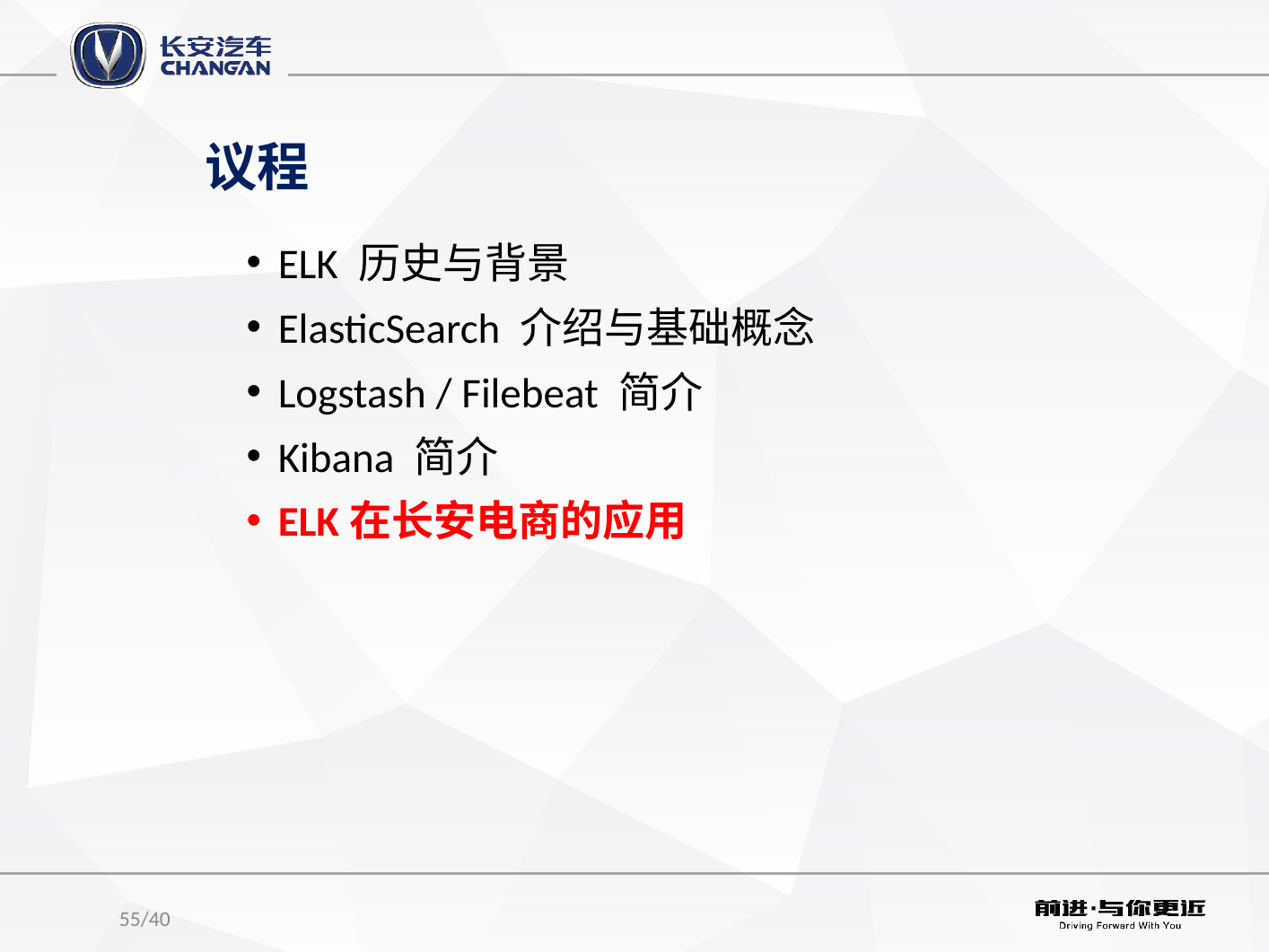

议程
ELK 历史与背景
ElasticSearch 介绍与基础概念
Logstash / Filebeat 简介
Kibana 简介
ELK在长安电商的应用

55/40